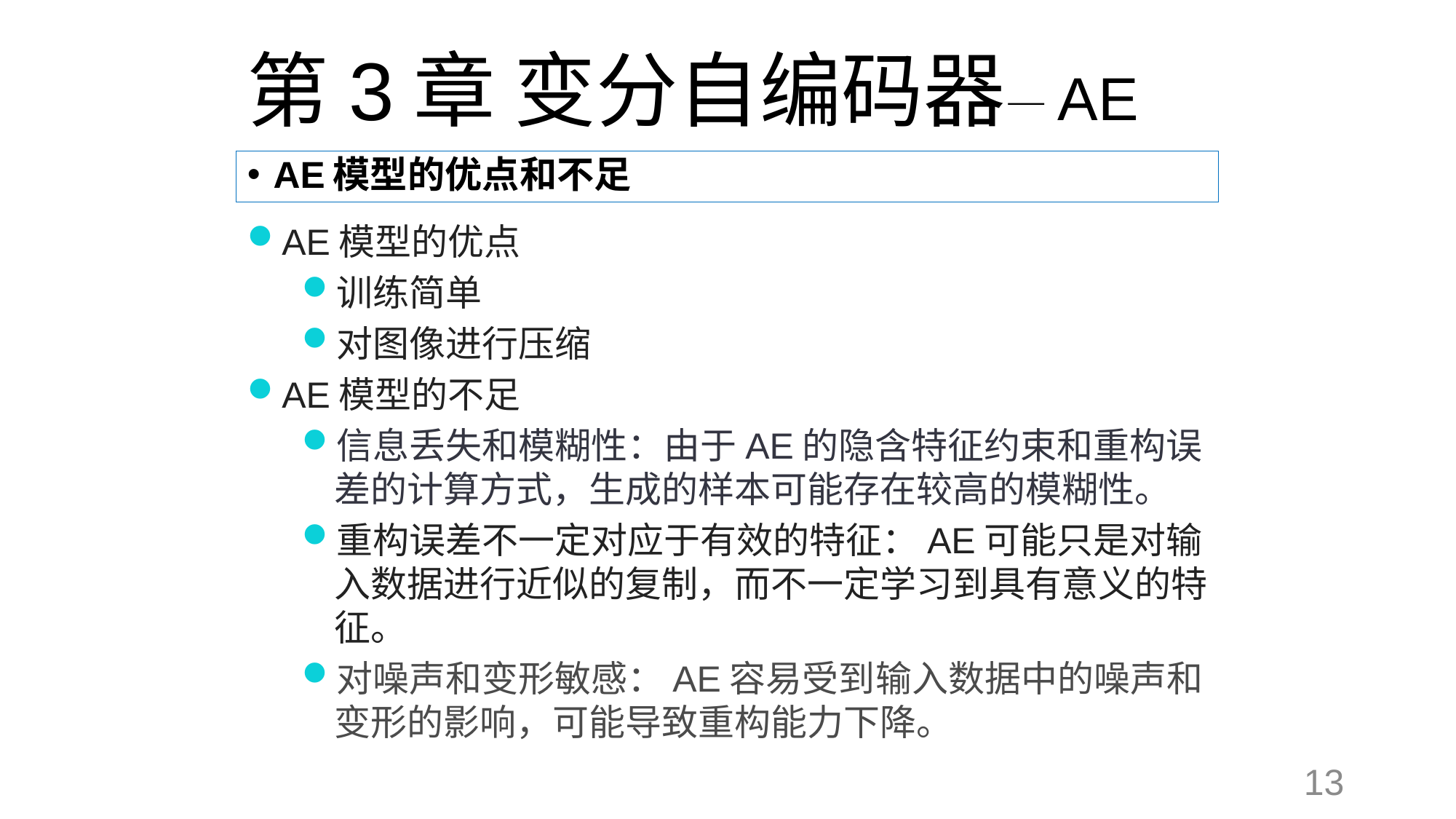

# 第3章 变分自编码器—AE
AE模型的优点和不足
AE模型的优点
训练简单
对图像进行压缩
AE模型的不足
信息丢失和模糊性：由于AE的隐含特征约束和重构误差的计算方式，生成的样本可能存在较高的模糊性。
重构误差不一定对应于有效的特征：AE可能只是对输入数据进行近似的复制，而不一定学习到具有意义的特征。
对噪声和变形敏感：AE容易受到输入数据中的噪声和变形的影响，可能导致重构能力下降。

13